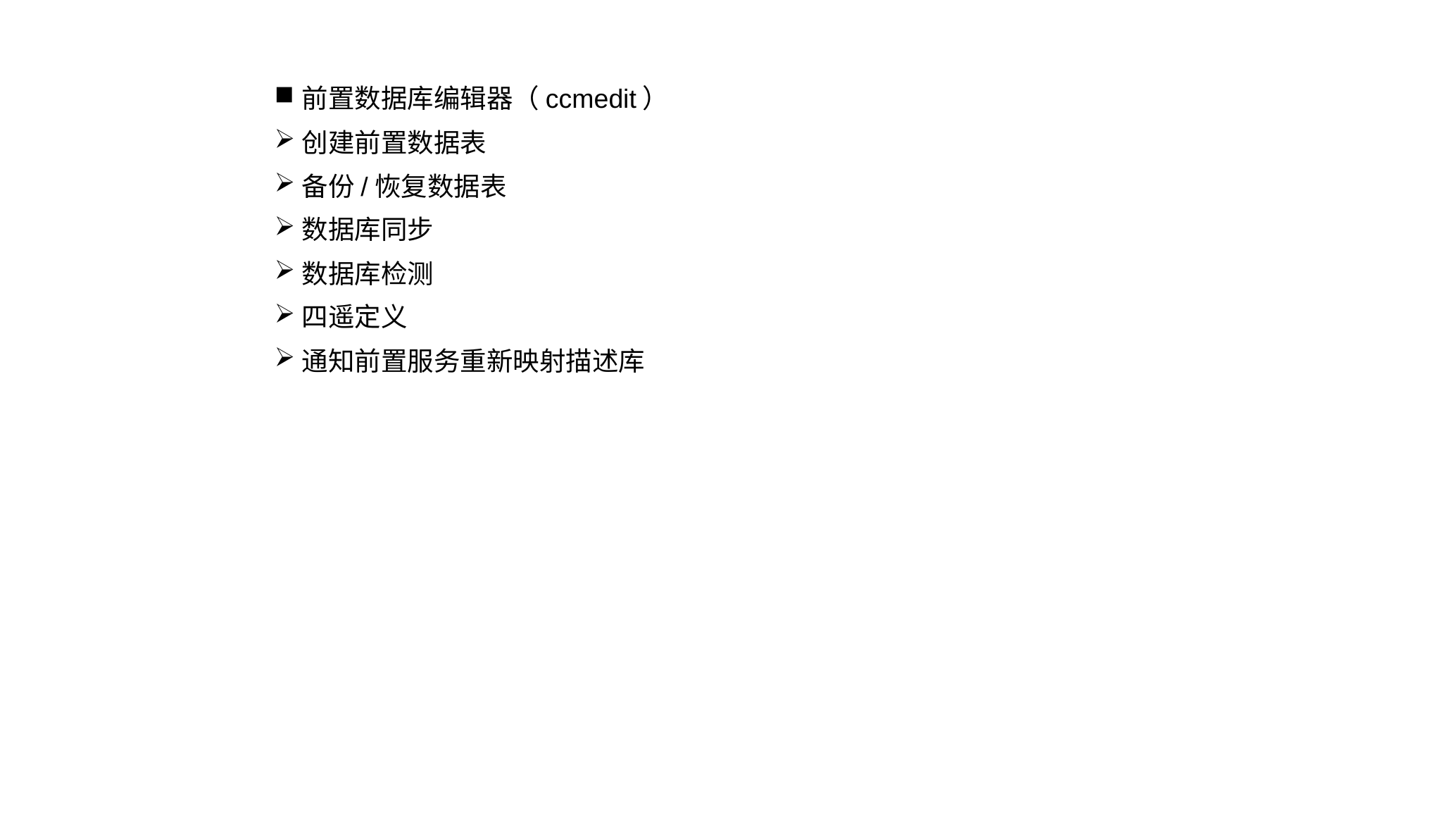

前置数据库编辑器（ccmedit）
创建前置数据表
备份/恢复数据表
数据库同步
数据库检测
四遥定义
通知前置服务重新映射描述库